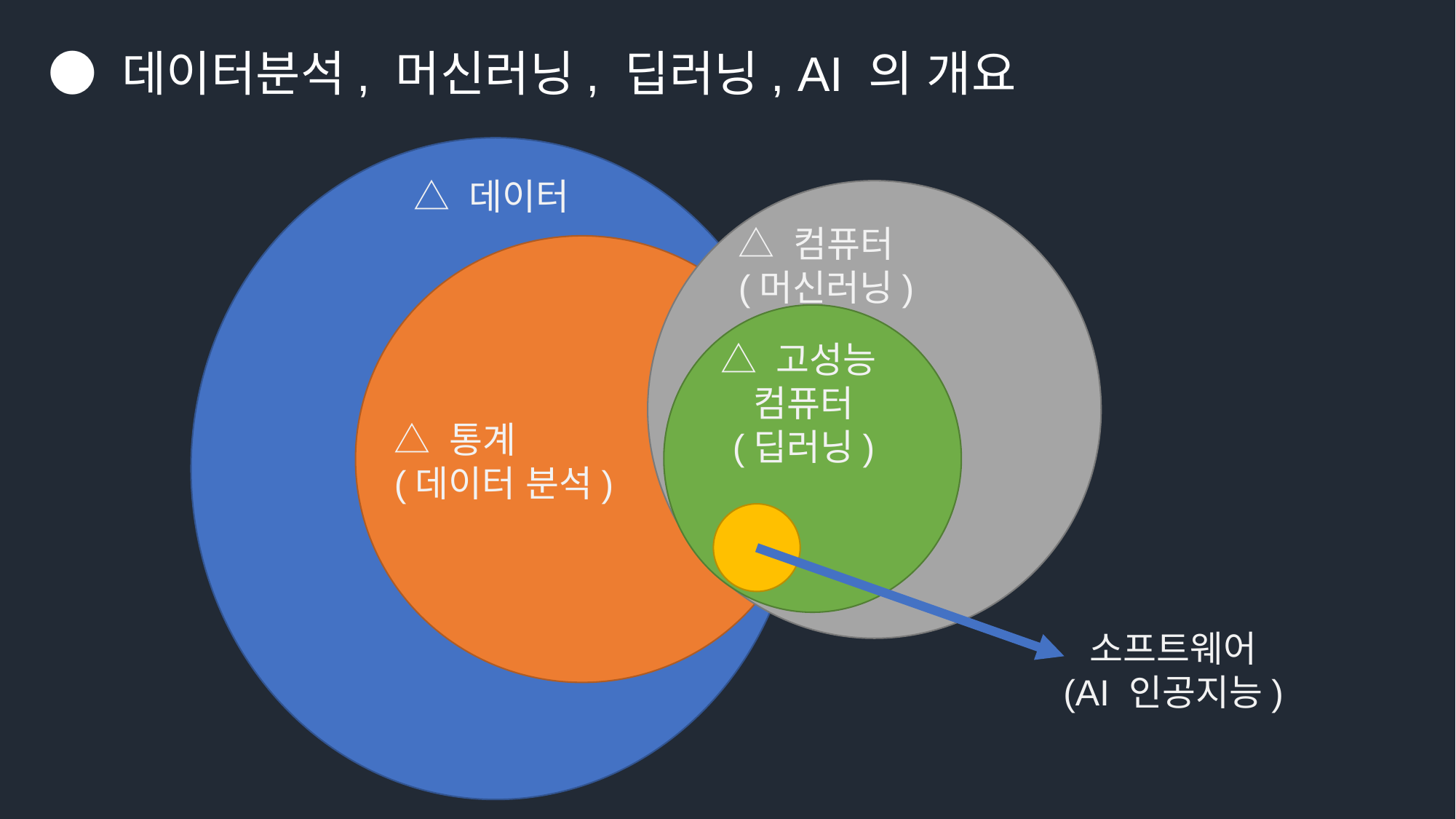

● 데이터분석, 머신러닝, 딥러닝, AI 의 개요

△ 데이터

△ 컴퓨터
(머신러닝)

△ 고성능
컴퓨터
(딥러닝)
△ 통계
(데이터 분석)

소프트웨어
(AI 인공지능)